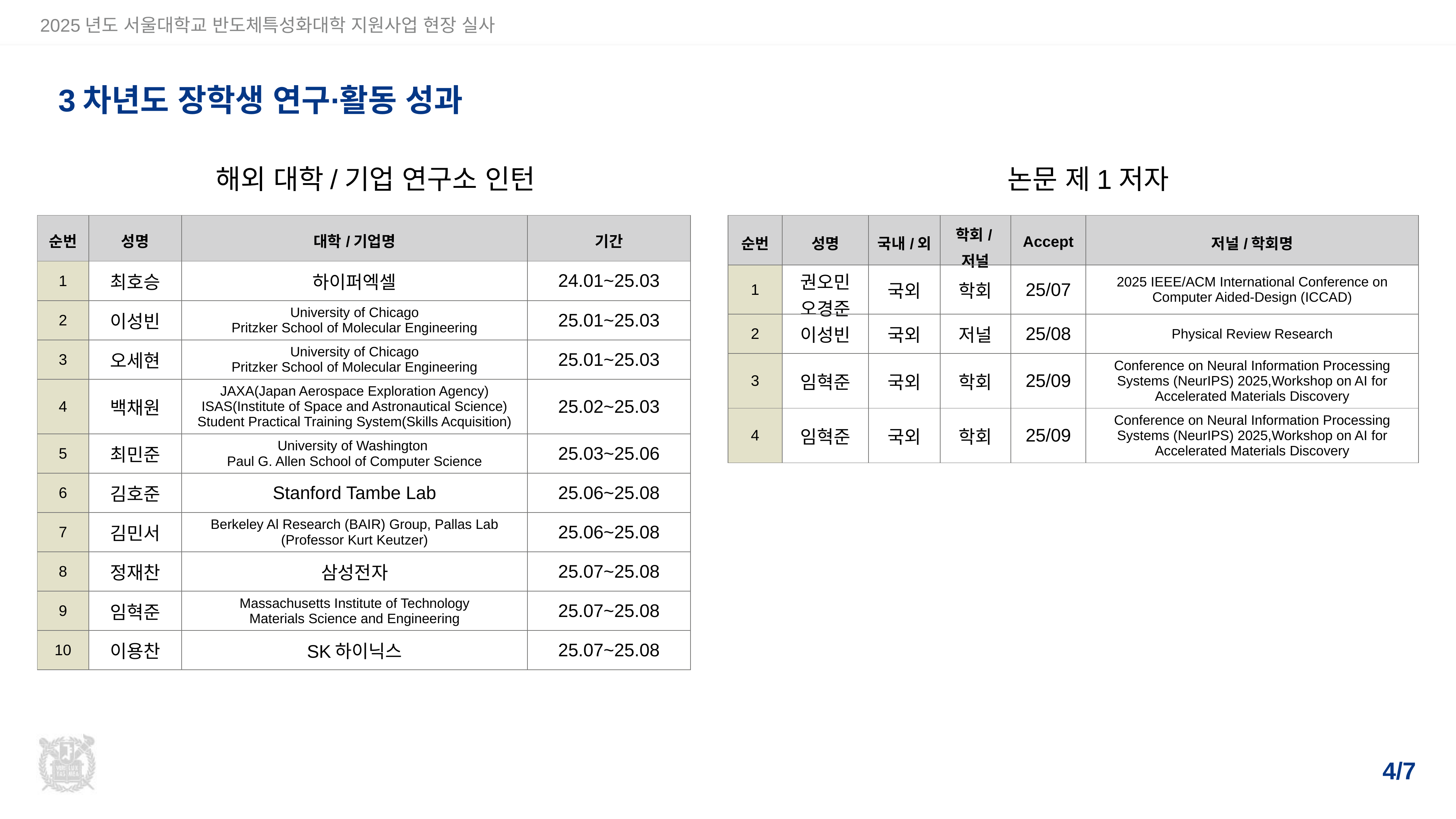

2025년도 서울대학교 반도체특성화대학 지원사업 현장 실사
3차년도 장학생 연구∙활동 성과
논문 제1저자
해외 대학/기업 연구소 인턴
| 순번 | 성명 | 대학/기업명 | 기간 |
| --- | --- | --- | --- |
| 1 | 최호승 | 하이퍼엑셀 | 24.01~25.03 |
| 2 | 이성빈 | University of Chicago Pritzker School of Molecular Engineering | 25.01~25.03 |
| 3 | 오세현 | University of Chicago Pritzker School of Molecular Engineering | 25.01~25.03 |
| 4 | 백채원 | JAXA(Japan Aerospace Exploration Agency) ISAS(Institute of Space and Astronautical Science) Student Practical Training System(Skills Acquisition) | 25.02~25.03 |
| 5 | 최민준 | University of Washington Paul G. Allen School of Computer Science | 25.03~25.06 |
| 6 | 김호준 | Stanford Tambe Lab | 25.06~25.08 |
| 7 | 김민서 | Berkeley Al Research (BAIR) Group, Pallas Lab (Professor Kurt Keutzer) | 25.06~25.08 |
| 8 | 정재찬 | 삼성전자 | 25.07~25.08 |
| 9 | 임혁준 | Massachusetts Institute of Technology Materials Science and Engineering | 25.07~25.08 |
| 10 | 이용찬 | SK하이닉스 | 25.07~25.08 |
| 순번 | 성명 | 국내/외 | 학회/저널 | Accept | 저널/학회명 |
| --- | --- | --- | --- | --- | --- |
| 1 | 권오민 오경준 | 국외 | 학회 | 25/07 | 2025 IEEE/ACM International Conference on Computer Aided-Design (ICCAD) |
| 2 | 이성빈 | 국외 | 저널 | 25/08 | Physical Review Research |
| 3 | 임혁준 | 국외 | 학회 | 25/09 | Conference on Neural Information Processing Systems (NeurIPS) 2025,Workshop on AI for Accelerated Materials Discovery |
| 4 | 임혁준 | 국외 | 학회 | 25/09 | Conference on Neural Information Processing Systems (NeurIPS) 2025,Workshop on AI for Accelerated Materials Discovery |
4/7